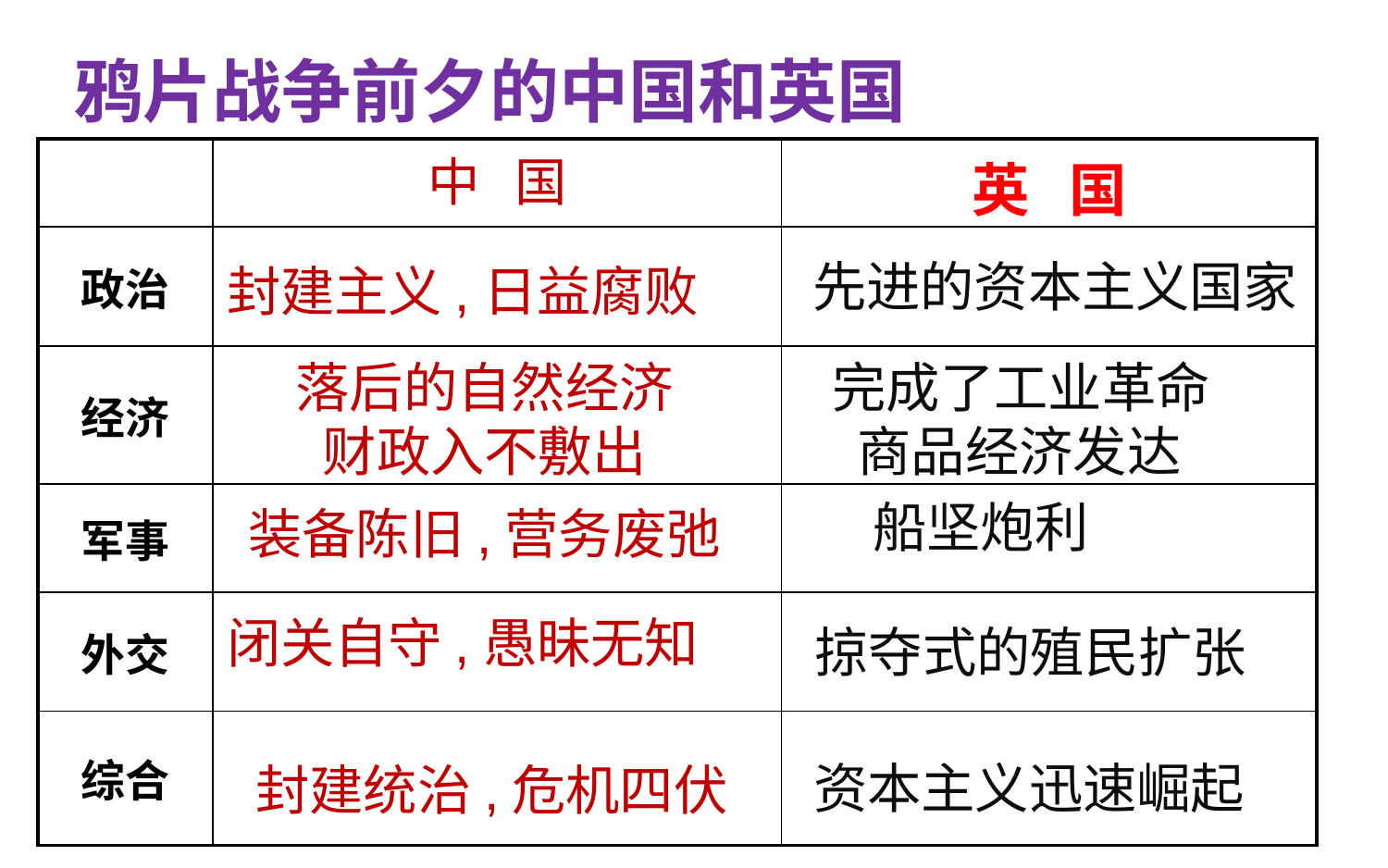

鸦片战争前夕的中国和英国
|  | 中 国 | 英 国 |
| --- | --- | --- |
| 政治 |  |  |
| 经济 |  |  |
| 军事 |  |  |
| 外交 |  |  |
| 综合 |  |  |
先进的资本主义国家
封建主义,日益腐败
落后的自然经济
财政入不敷出
完成了工业革命
 商品经济发达
船坚炮利
装备陈旧,营务废弛
闭关自守,愚昧无知
掠夺式的殖民扩张
资本主义迅速崛起
封建统治,危机四伏